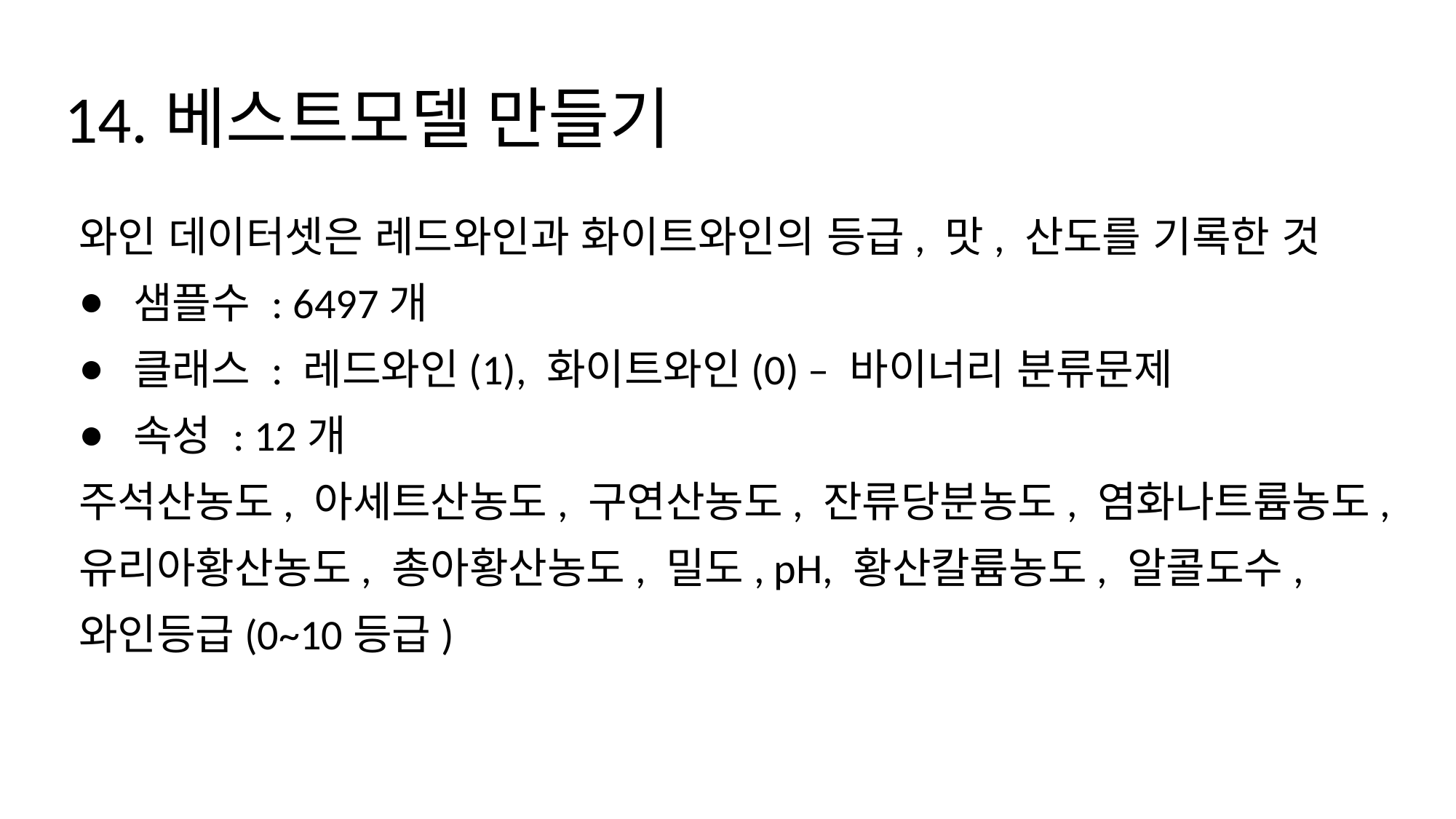

# 14.베스트모델 만들기
와인 데이터셋은 레드와인과 화이트와인의 등급, 맛, 산도를 기록한 것
샘플수 : 6497개
클래스 : 레드와인(1), 화이트와인(0) – 바이너리 분류문제
속성 : 12개
주석산농도, 아세트산농도, 구연산농도, 잔류당분농도, 염화나트륨농도, 유리아황산농도, 총아황산농도, 밀도, pH, 황산칼륨농도, 알콜도수, 와인등급(0~10등급)